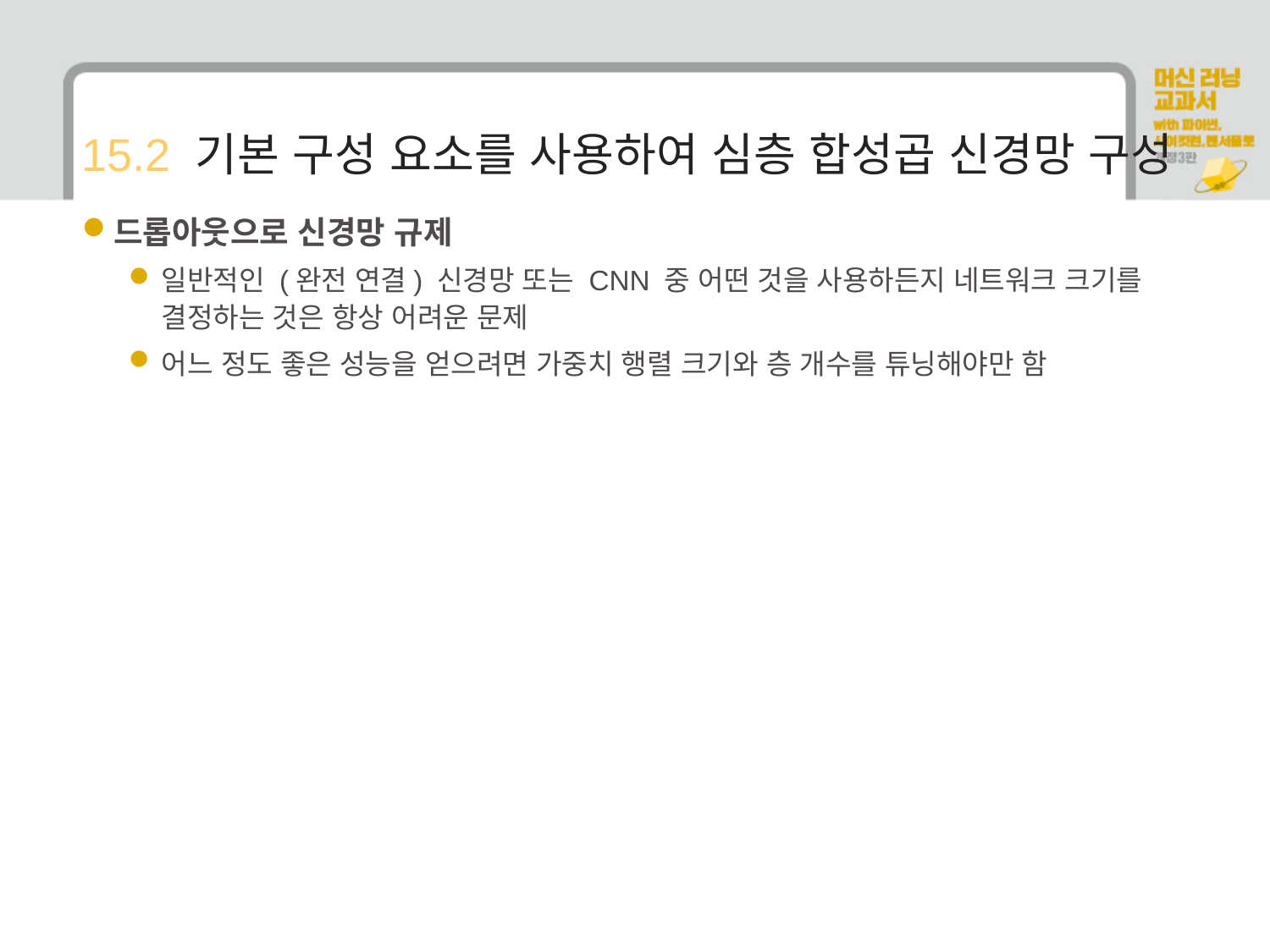

# 15.2 기본 구성 요소를 사용하여 심층 합성곱 신경망 구성
드롭아웃으로 신경망 규제
일반적인 (완전 연결) 신경망 또는 CNN 중 어떤 것을 사용하든지 네트워크 크기를 결정하는 것은 항상 어려운 문제
어느 정도 좋은 성능을 얻으려면 가중치 행렬 크기와 층 개수를 튜닝해야만 함